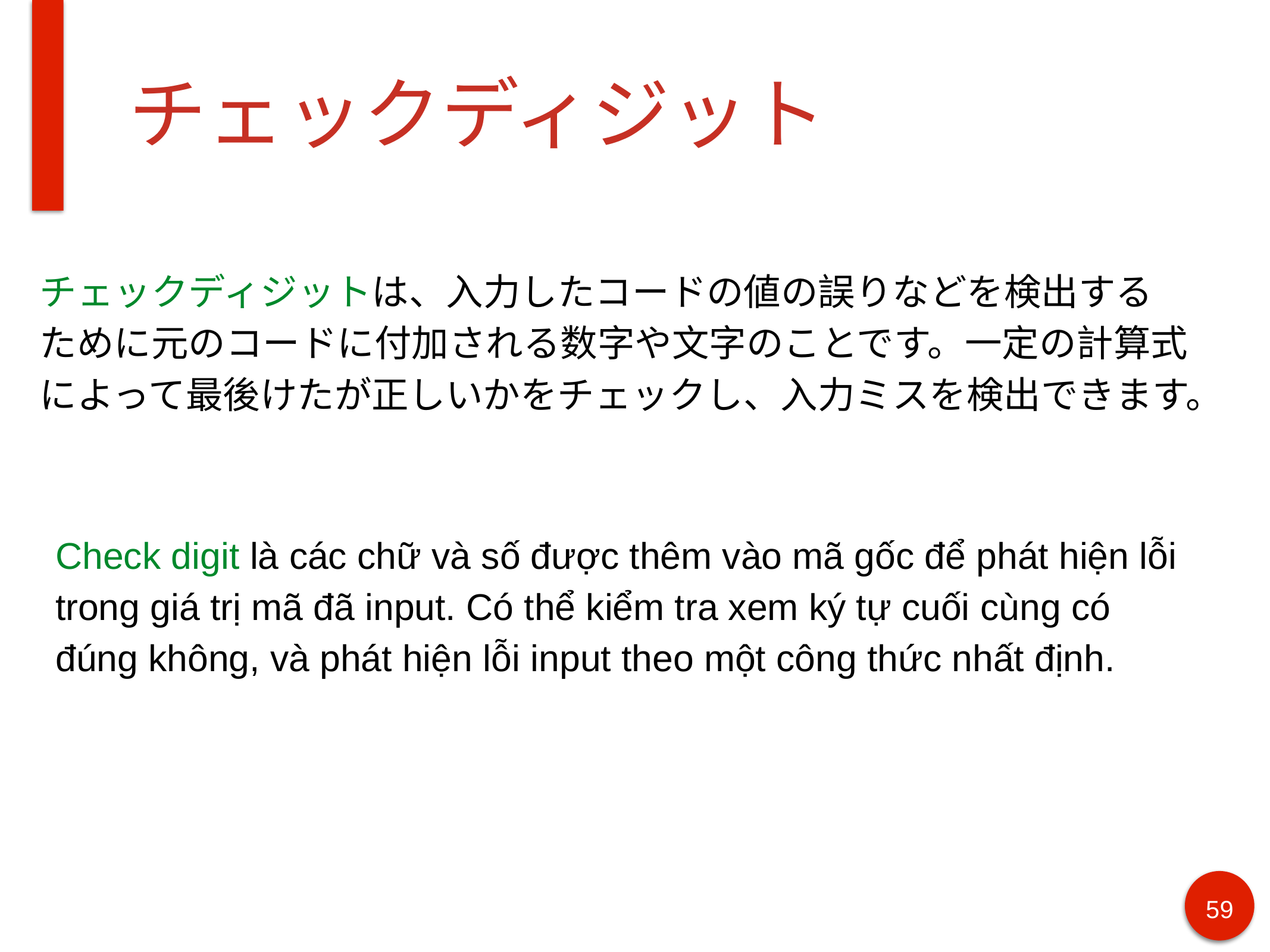

# チェックディジット
チェックディジットは、入力したコードの値の誤りなどを検出する
ために元のコードに付加される数字や文字のことです。一定の計算式
によって最後けたが正しいかをチェックし、入力ミスを検出できます。
Check digit là các chữ và số được thêm vào mã gốc để phát hiện lỗi trong giá trị mã đã input. Có thể kiểm tra xem ký tự cuối cùng có đúng không, và phát hiện lỗi input theo một công thức nhất định.
59